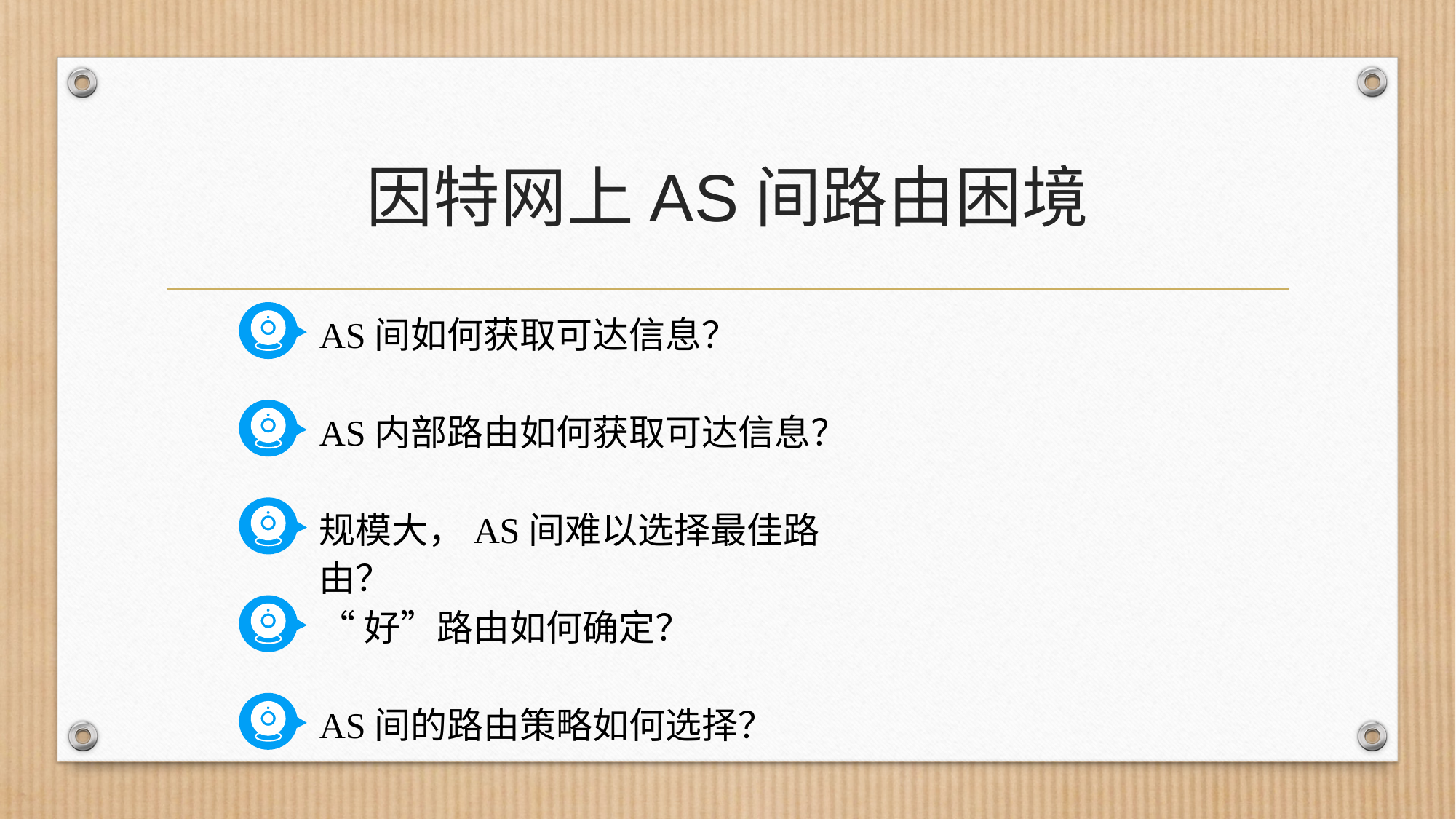

# 因特网上AS间路由困境

AS间如何获取可达信息？

AS内部路由如何获取可达信息？

规模大，AS间难以选择最佳路由？

“好”路由如何确定？

AS间的路由策略如何选择？